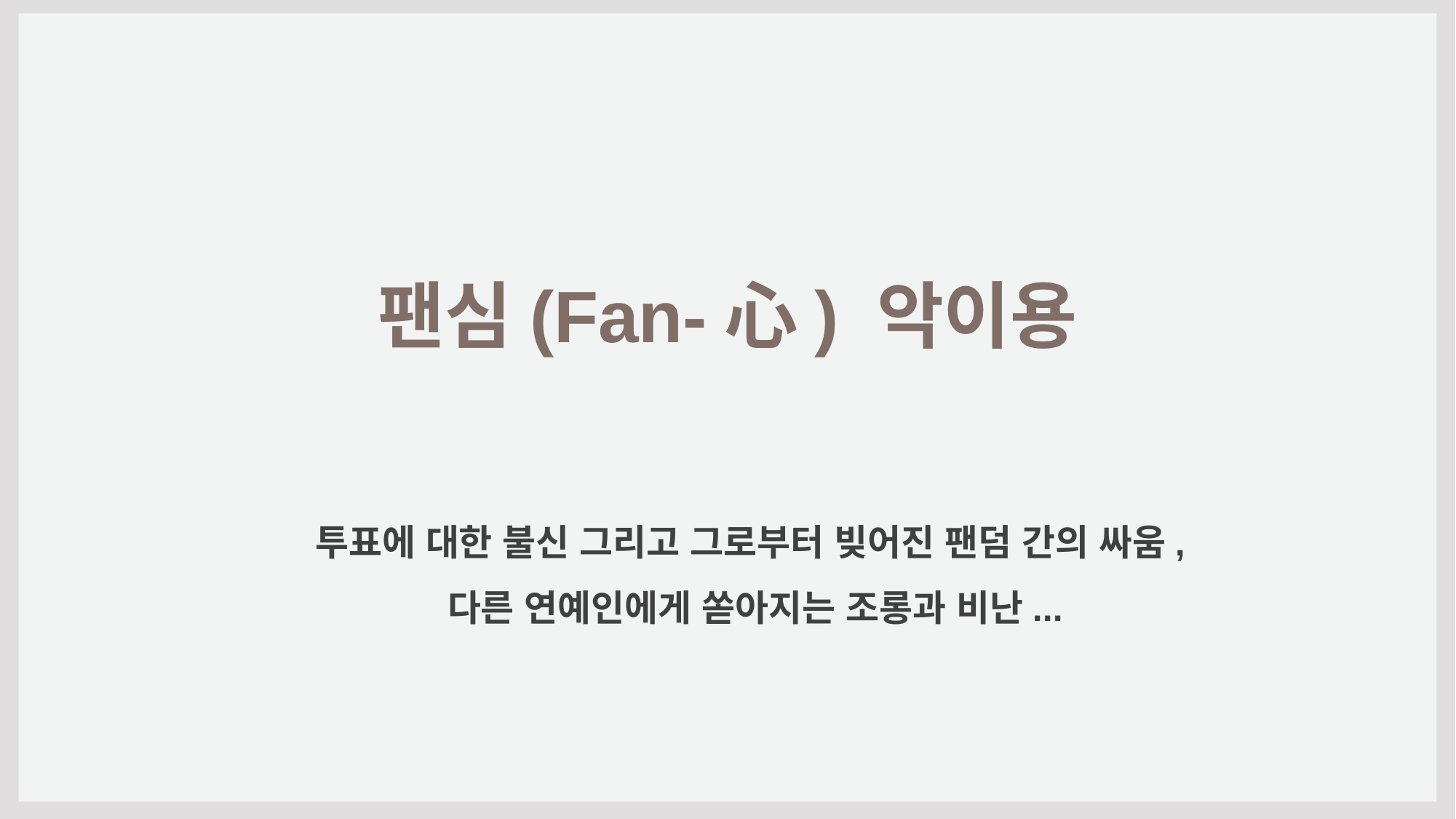

# 팬심(Fan-心) 악이용
투표에 대한 불신 그리고 그로부터 빚어진 팬덤 간의 싸움,
다른 연예인에게 쏟아지는 조롱과 비난...